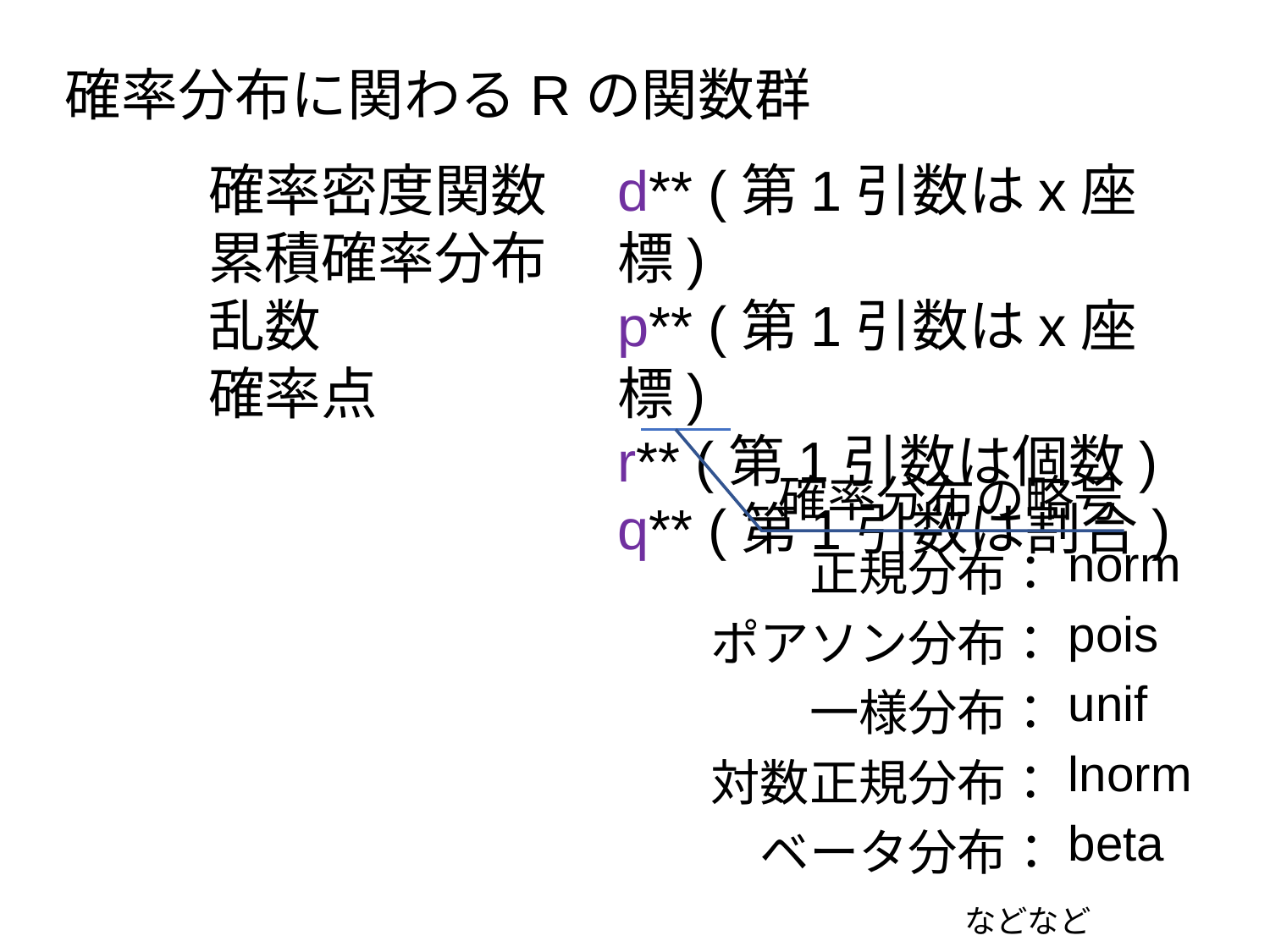

確率分布に関わるRの関数群
確率密度関数
累積確率分布
乱数
確率点
d** (第1引数はx座標)
p** (第1引数はx座標)
r** (第1引数は個数)
q** (第1引数は割合)

確率分布の略号
norm
pois
unif
lnorm
beta
正規分布：
ポアソン分布：
一様分布：
対数正規分布：
ベータ分布：
などなど